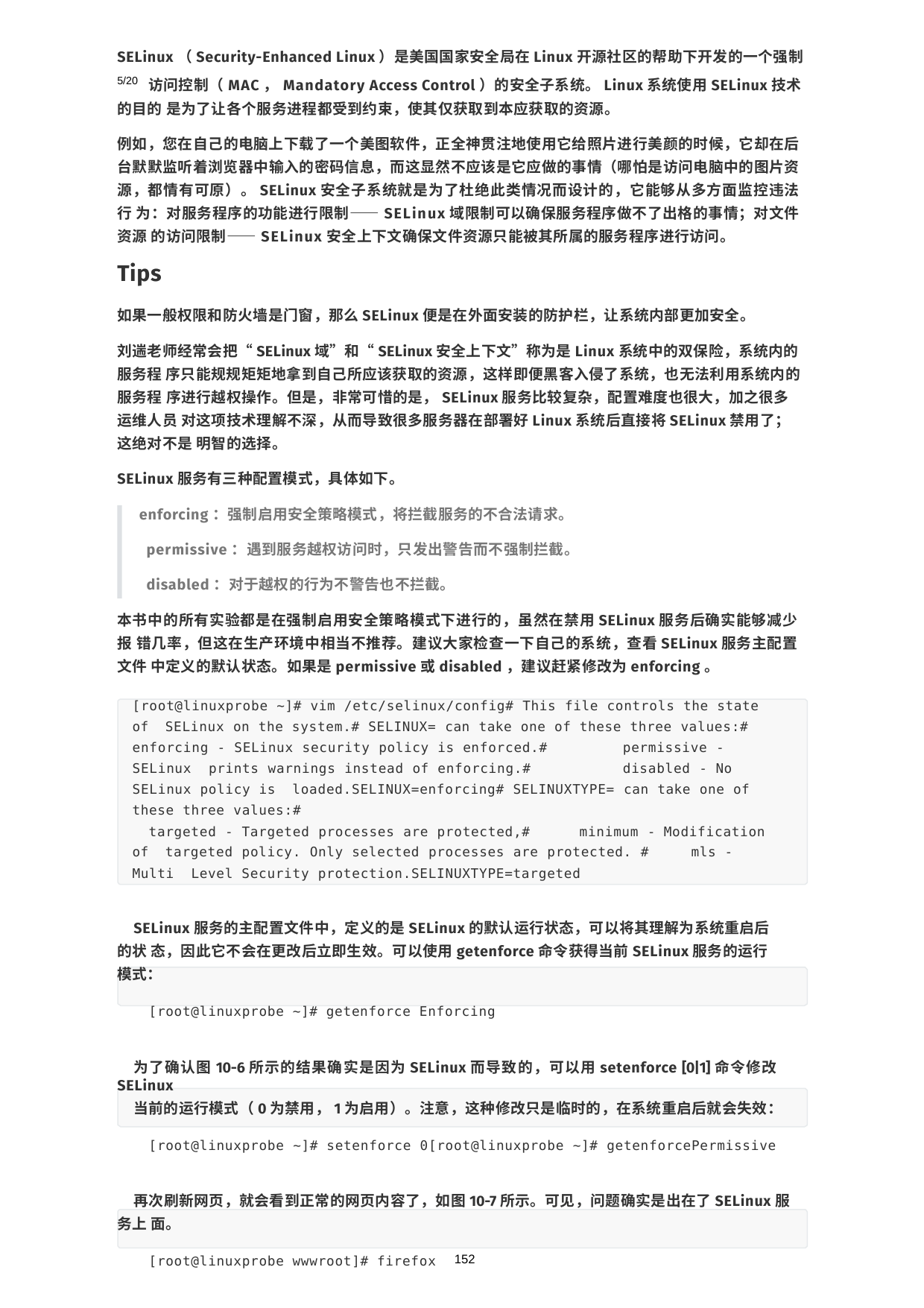

SELinux（Security-Enhanced Linux）是美国国家安全局在Linux开源社区的帮助下开发的一个强制5/20  访问控制（MAC，Mandatory Access Control）的安全子系统。Linux系统使用SELinux技术的目的 是为了让各个服务进程都受到约束，使其仅获取到本应获取的资源。
例如，您在自己的电脑上下载了一个美图软件，正全神贯注地使用它给照片进行美颜的时候，它却在后 台默默监听着浏览器中输入的密码信息，而这显然不应该是它应做的事情（哪怕是访问电脑中的图片资 源，都情有可原）。SELinux安全子系统就是为了杜绝此类情况而设计的，它能够从多方面监控违法行 为：对服务程序的功能进行限制——SELinux域限制可以确保服务程序做不了出格的事情；对文件资源 的访问限制——SELinux安全上下文确保文件资源只能被其所属的服务程序进行访问。

Tips
如果一般权限和防火墙是门窗，那么SELinux便是在外面安装的防护栏，让系统内部更加安全。
刘遄老师经常会把“SELinux域”和“SELinux安全上下文”称为是Linux系统中的双保险，系统内的服务程 序只能规规矩矩地拿到自己所应该获取的资源，这样即便黑客入侵了系统，也无法利用系统内的服务程 序进行越权操作。但是，非常可惜的是，SELinux服务比较复杂，配置难度也很大，加之很多运维人员 对这项技术理解不深，从而导致很多服务器在部署好Linux系统后直接将SELinux禁用了；这绝对不是 明智的选择。
SELinux服务有三种配置模式，具体如下。
enforcing：强制启用安全策略模式，将拦截服务的不合法请求。  permissive：遇到服务越权访问时，只发出警告而不强制拦截。 disabled：对于越权的行为不警告也不拦截。
本书中的所有实验都是在强制启用安全策略模式下进行的，虽然在禁用SELinux服务后确实能够减少报 错几率，但这在生产环境中相当不推荐。建议大家检查一下自己的系统，查看SELinux服务主配置文件 中定义的默认状态。如果是permissive或disabled，建议赶紧修改为enforcing。

[root@linuxprobe ~]# vim /etc/selinux/config# This file controls the state of  SELinux on the system.# SELINUX= can take one of these three values:#  enforcing - SELinux security policy is enforced.#	permissive - SELinux  prints warnings instead of enforcing.#	disabled - No SELinux policy is  loaded.SELINUX=enforcing# SELINUXTYPE= can take one of these three values:#
targeted - Targeted processes are protected,#	minimum - Modification of  targeted policy. Only selected processes are protected. #	mls - Multi  Level Security protection.SELINUXTYPE=targeted

SELinux服务的主配置文件中，定义的是SELinux的默认运行状态，可以将其理解为系统重启后的状 态，因此它不会在更改后立即生效。可以使用getenforce命令获得当前SELinux服务的运行模式：

[root@linuxprobe ~]# getenforce Enforcing

为了确认图10-6所示的结果确实是因为SELinux而导致的，可以用setenforce [0|1]命令修改SELinux
当前的运行模式（0为禁用，1为启用）。注意，这种修改只是临时的，在系统重启后就会失效：

[root@linuxprobe ~]# setenforce 0[root@linuxprobe ~]# getenforcePermissive

再次刷新网页，就会看到正常的网页内容了，如图10-7所示。可见，问题确实是出在了SELinux服务上 面。

[root@linuxprobe wwwroot]# firefox

152